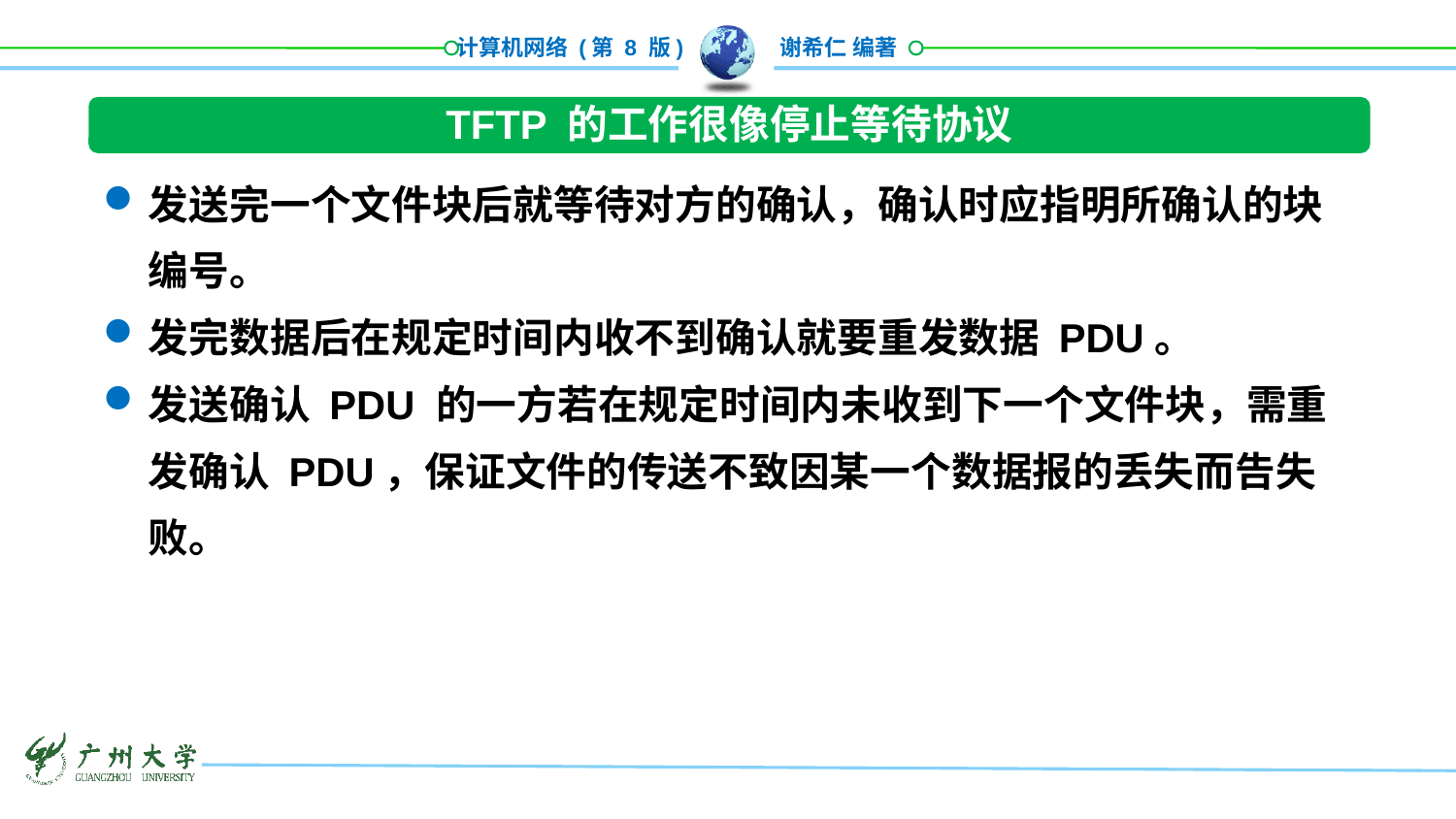

TFTP 的工作很像停止等待协议

发送完一个文件块后就等待对方的确认，确认时应指明所确认的块编号。
发完数据后在规定时间内收不到确认就要重发数据 PDU。
发送确认 PDU 的一方若在规定时间内未收到下一个文件块，需重发确认 PDU，保证文件的传送不致因某一个数据报的丢失而告失败。